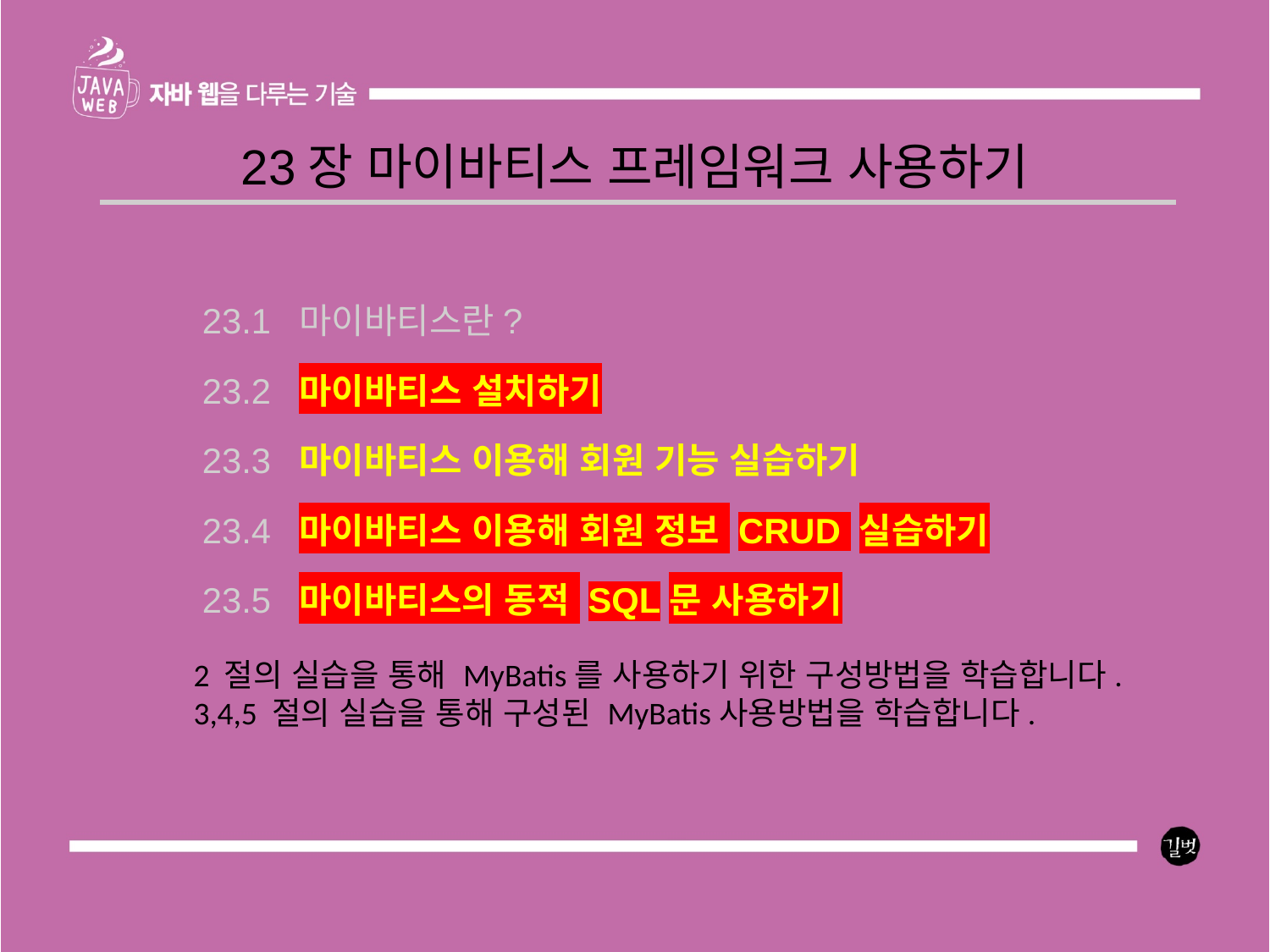

23장 마이바티스 프레임워크 사용하기
23.1  마이바티스란?
23.2  마이바티스 설치하기
23.3  마이바티스 이용해 회원 기능 실습하기
23.4  마이바티스 이용해 회원 정보 CRUD 실습하기
23.5  마이바티스의 동적 SQL문 사용하기
2 절의 실습을 통해 MyBatis를 사용하기 위한 구성방법을 학습합니다.
3,4,5 절의 실습을 통해 구성된 MyBatis사용방법을 학습합니다.